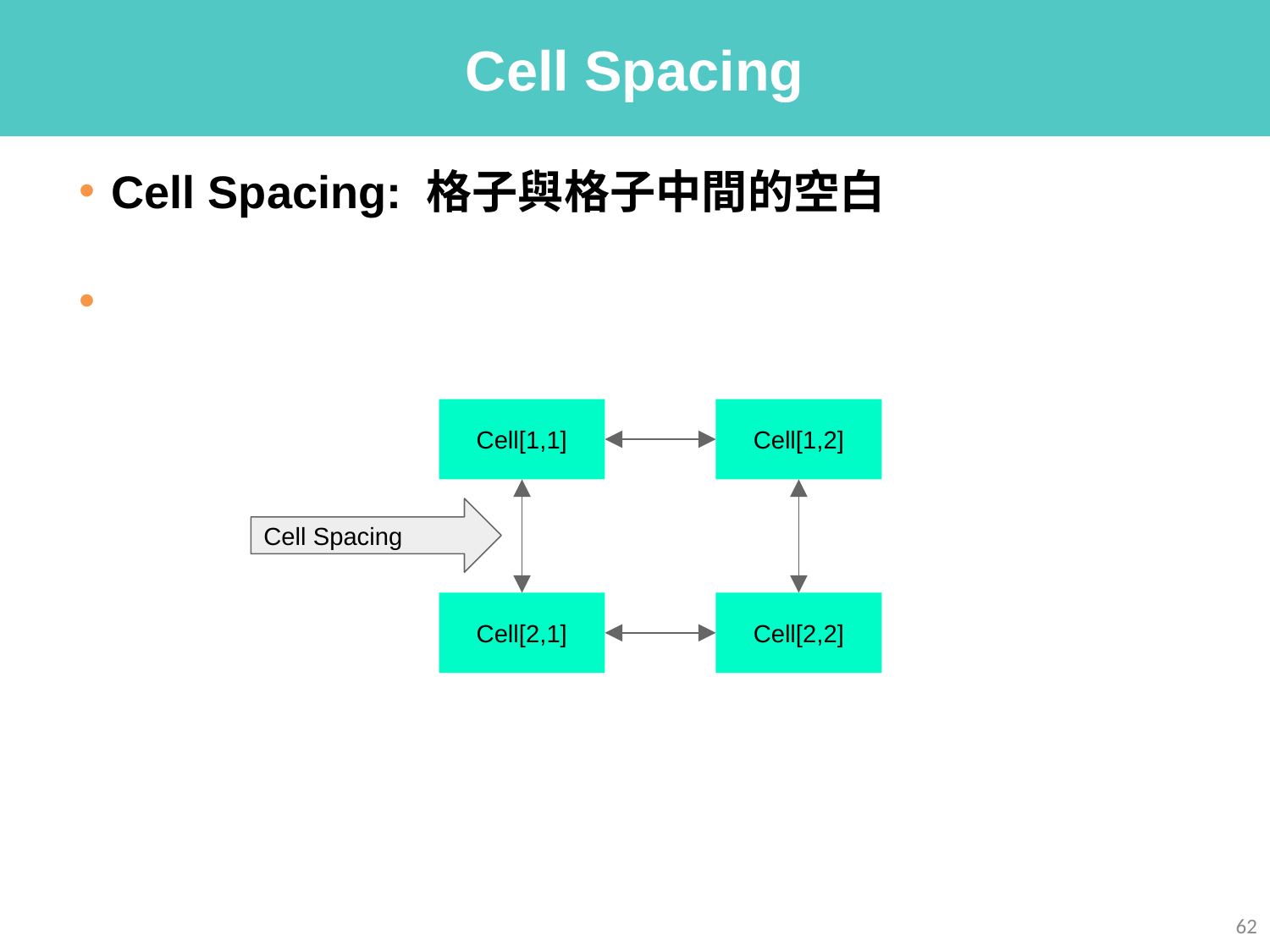

# Cell Spacing
Cell Spacing: 格子與格子中間的空白

­

Cell[1,1]
Cell[1,2]
Cell Spacing
Cell[2,1]
Cell[2,2]
62